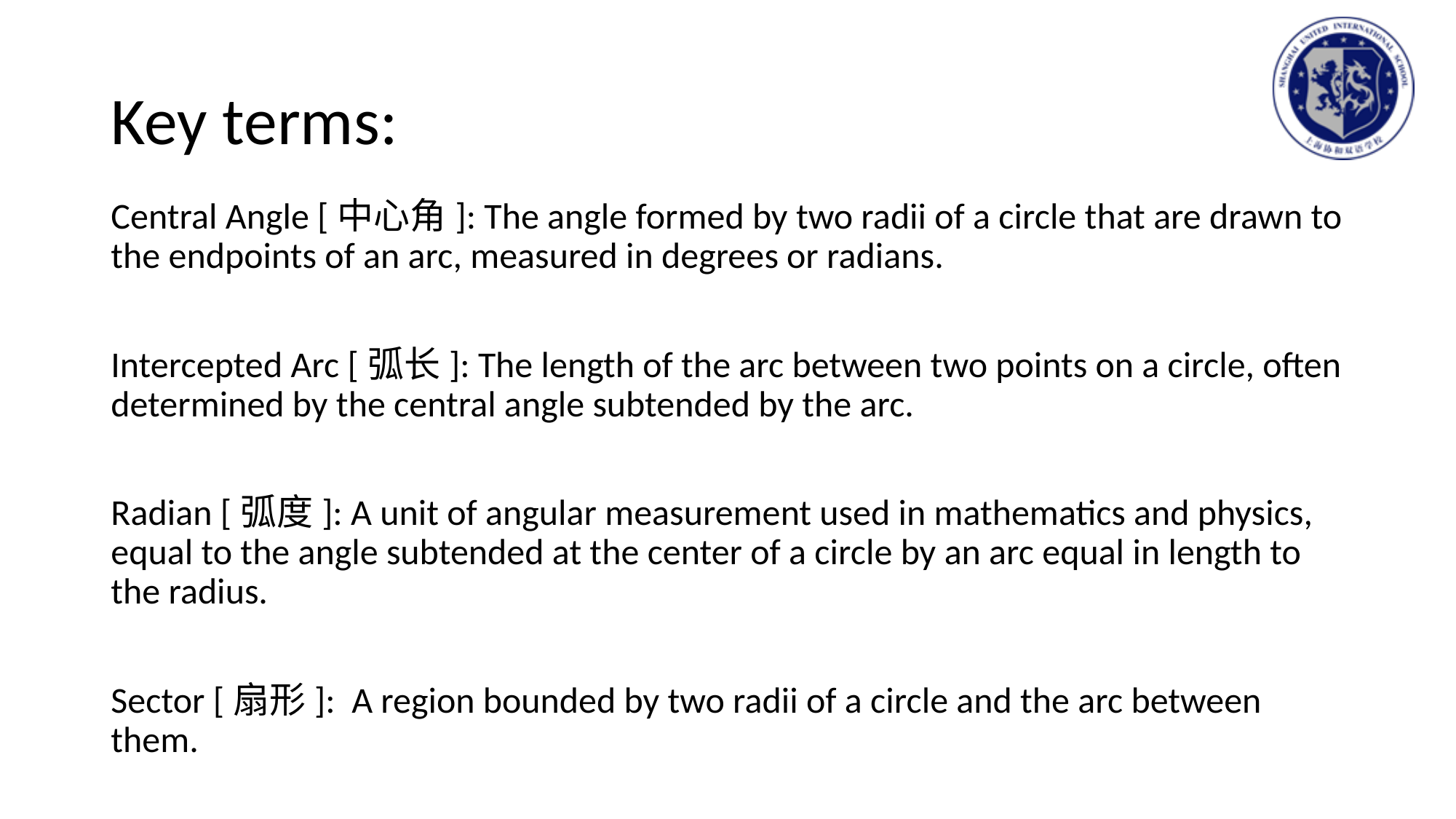

# Key terms:
Central Angle [中心角]: The angle formed by two radii of a circle that are drawn to the endpoints of an arc, measured in degrees or radians.

Intercepted Arc [弧长]: The length of the arc between two points on a circle, often determined by the central angle subtended by the arc.

Radian [弧度]: A unit of angular measurement used in mathematics and physics, equal to the angle subtended at the center of a circle by an arc equal in length to the radius.

Sector [扇形]:  A region bounded by two radii of a circle and the arc between them.